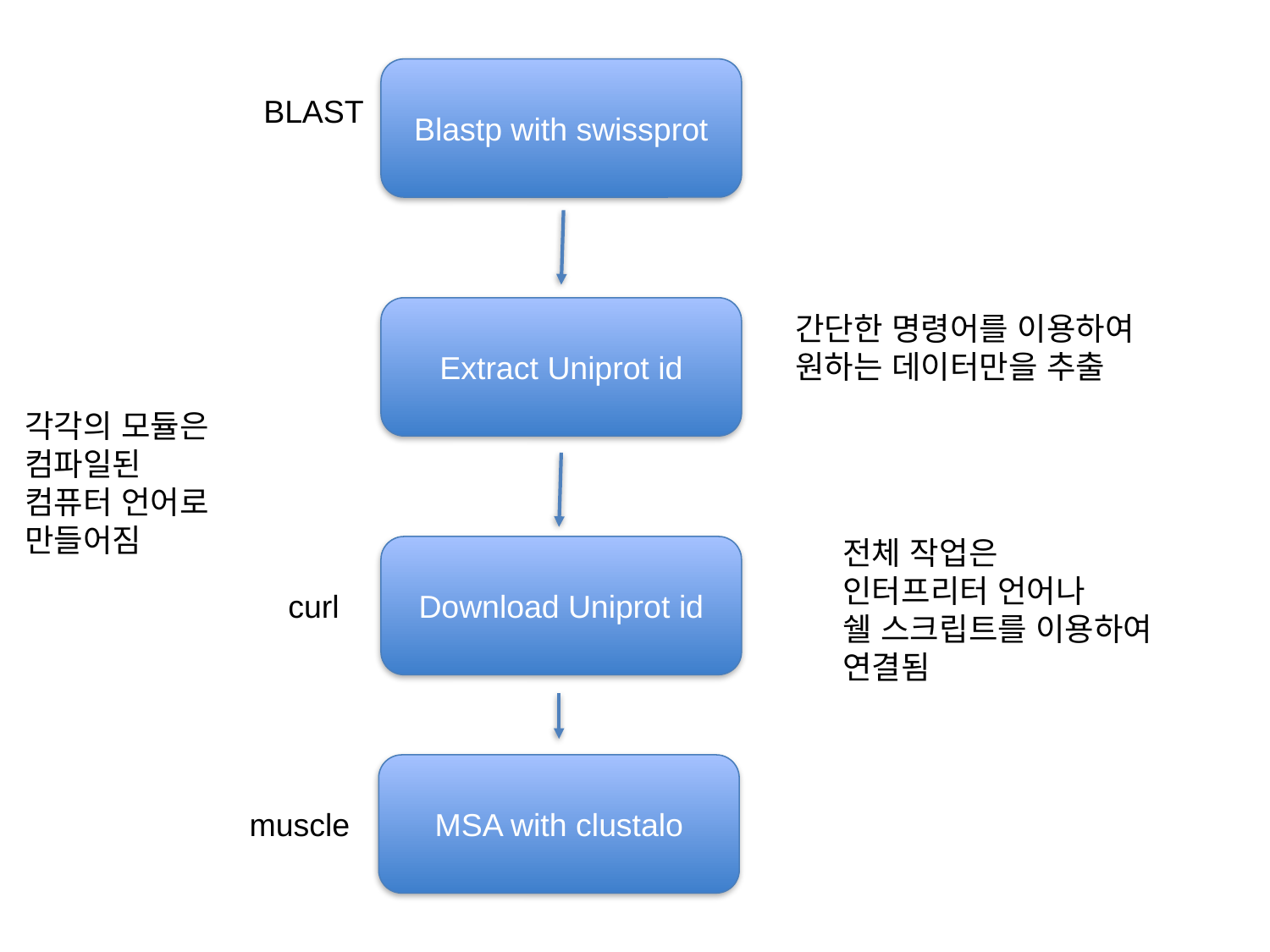

Blastp with swissprot
BLAST
Extract Uniprot id
간단한 명령어를 이용하여
원하는 데이터만을 추출
각각의 모듈은
컴파일된
컴퓨터 언어로
만들어짐
전체 작업은
인터프리터 언어나
쉘 스크립트를 이용하여
연결됨
Download Uniprot id
curl
MSA with clustalo
muscle